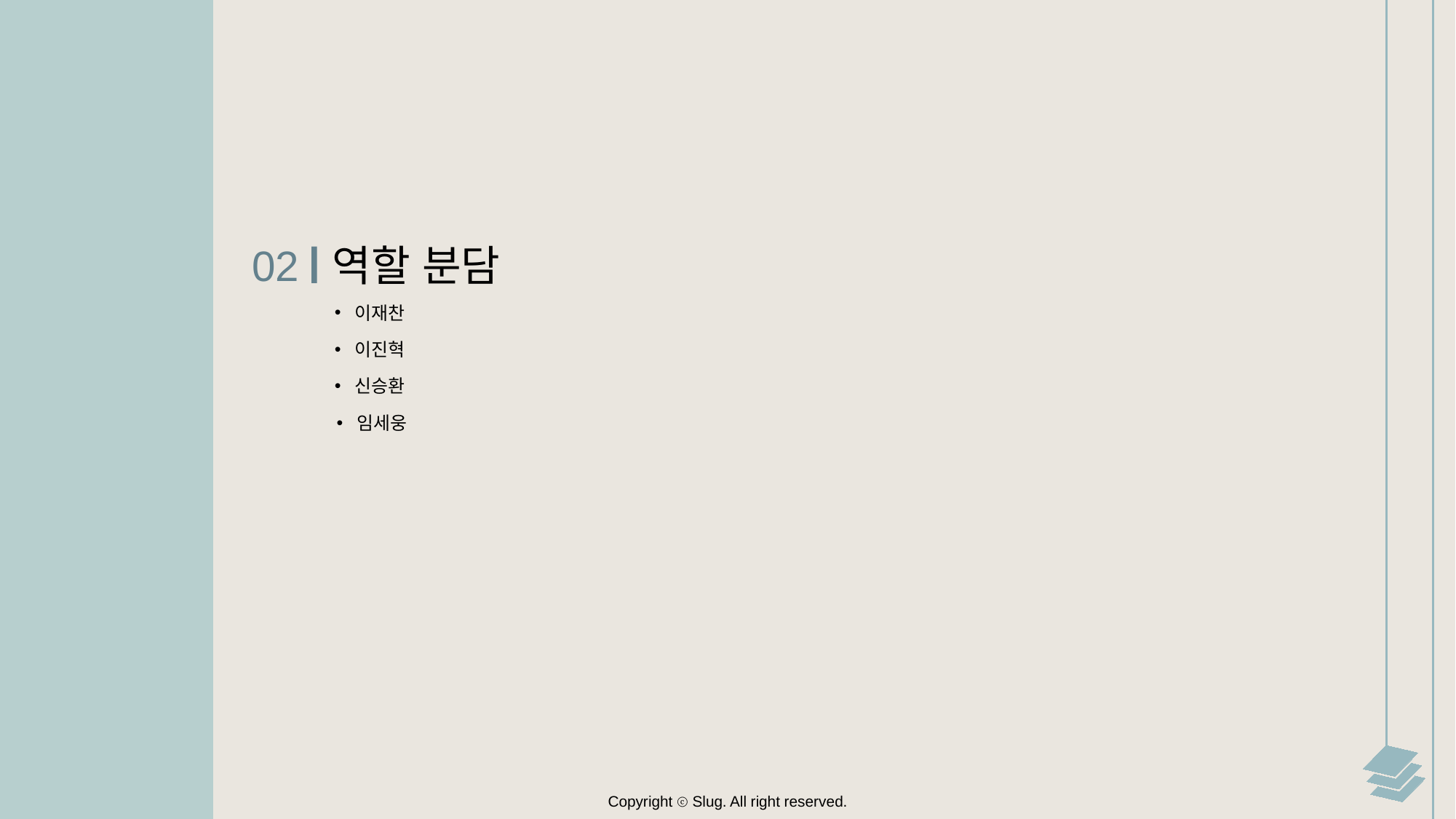

02
역할 분담

이재찬
이진혁
신승환
임세웅

Copyright ⓒ Slug. All right reserved.